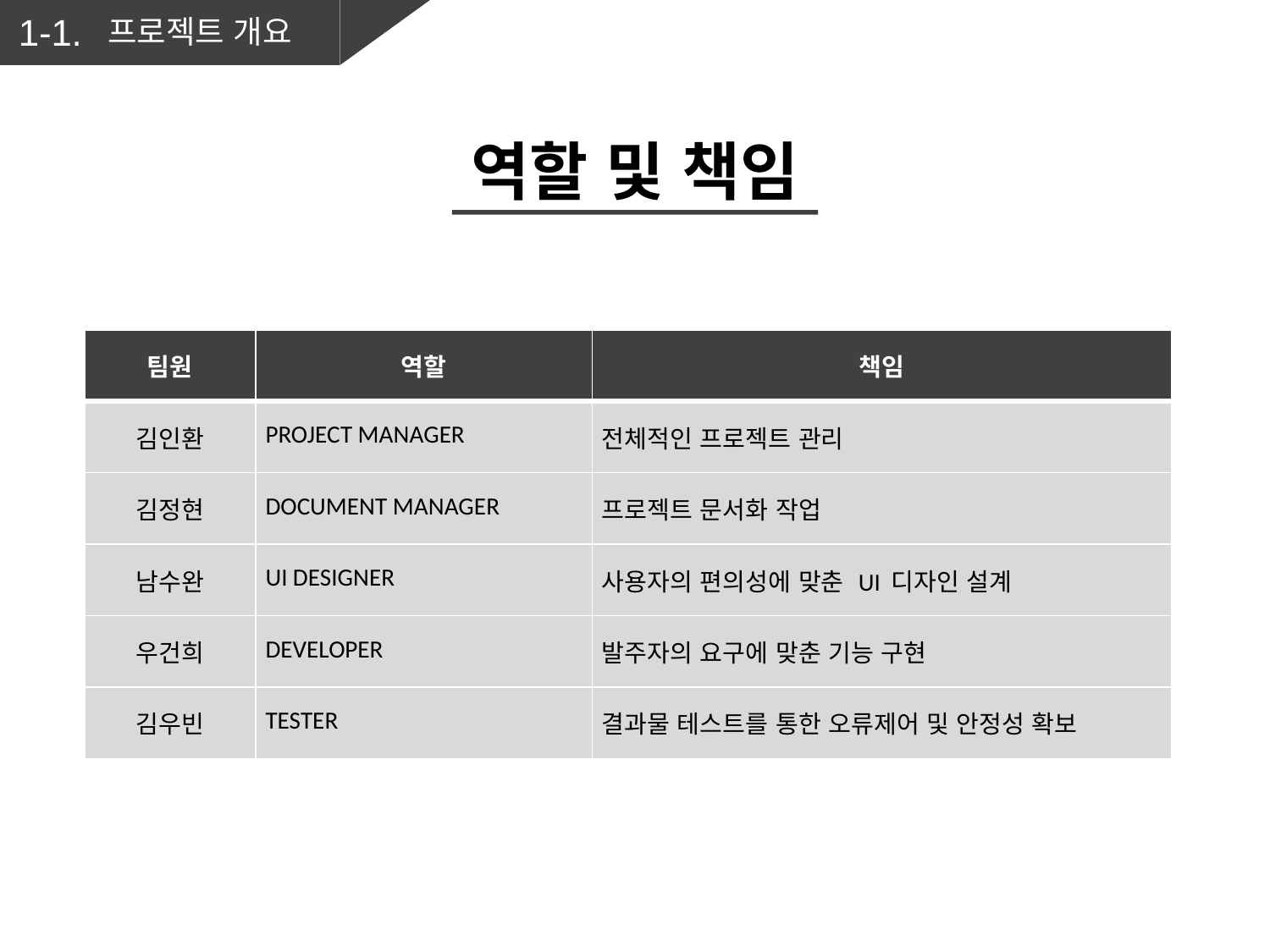

1-1.
프로젝트 개요
역할 및 책임

| 팀원 | 역할 | 책임 |
| --- | --- | --- |
| 김인환 | PROJECT MANAGER | 전체적인 프로젝트 관리 |
| 김정현 | DOCUMENT MANAGER | 프로젝트 문서화 작업 |
| 남수완 | UI DESIGNER | 사용자의 편의성에 맞춘 UI 디자인 설계 |
| 우건희 | DEVELOPER | 발주자의 요구에 맞춘 기능 구현 |
| 김우빈 | TESTER | 결과물 테스트를 통한 오류제어 및 안정성 확보 |